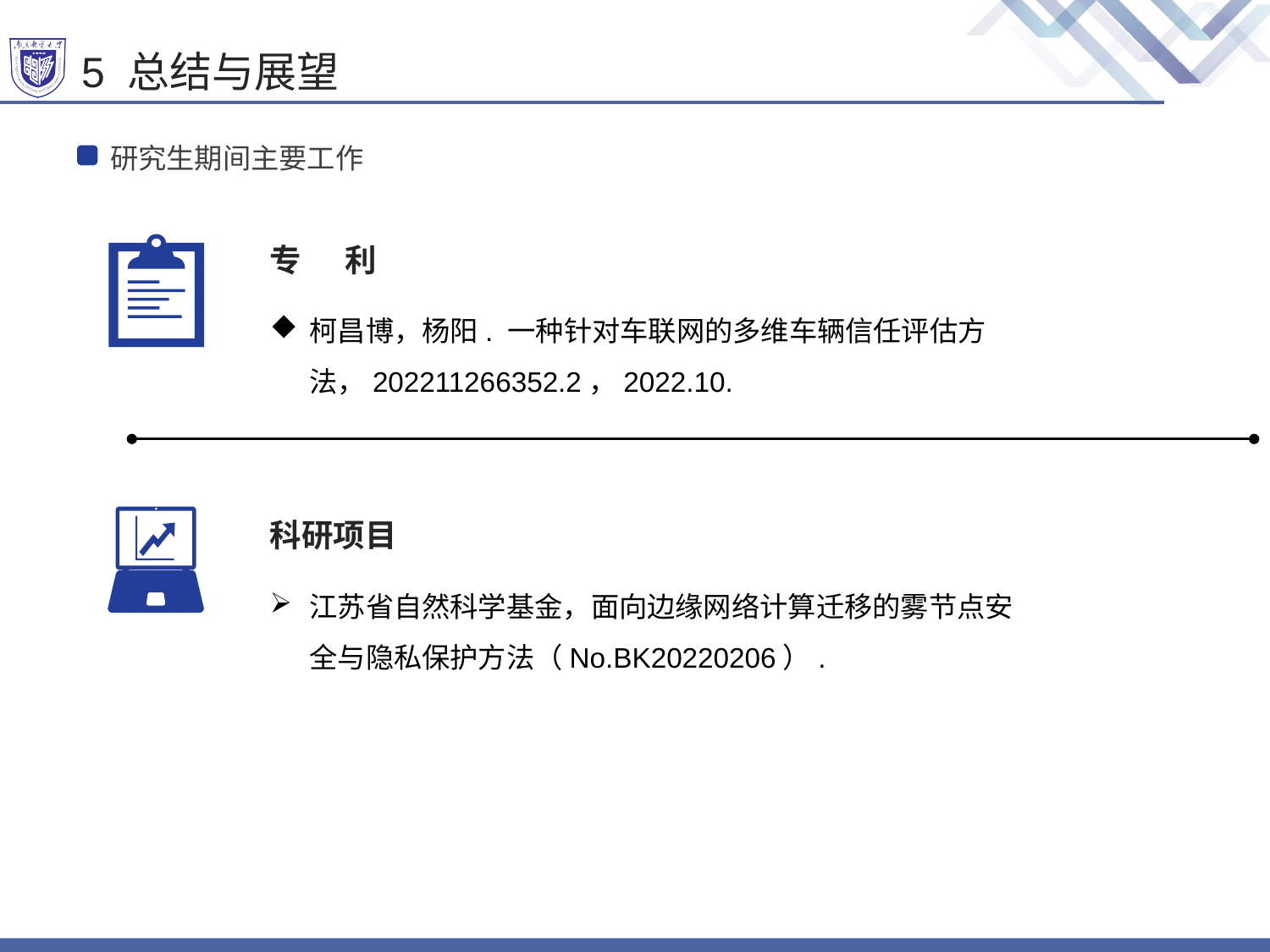

# 5 总结与展望
研究生期间主要工作

专      利
柯昌博，杨阳. 一种针对车联网的多维车辆信任评估方法，202211266352.2，2022.10.

科研项目
江苏省自然科学基金，面向边缘网络计算迁移的雾节点安全与隐私保护方法（No.BK20220206）.